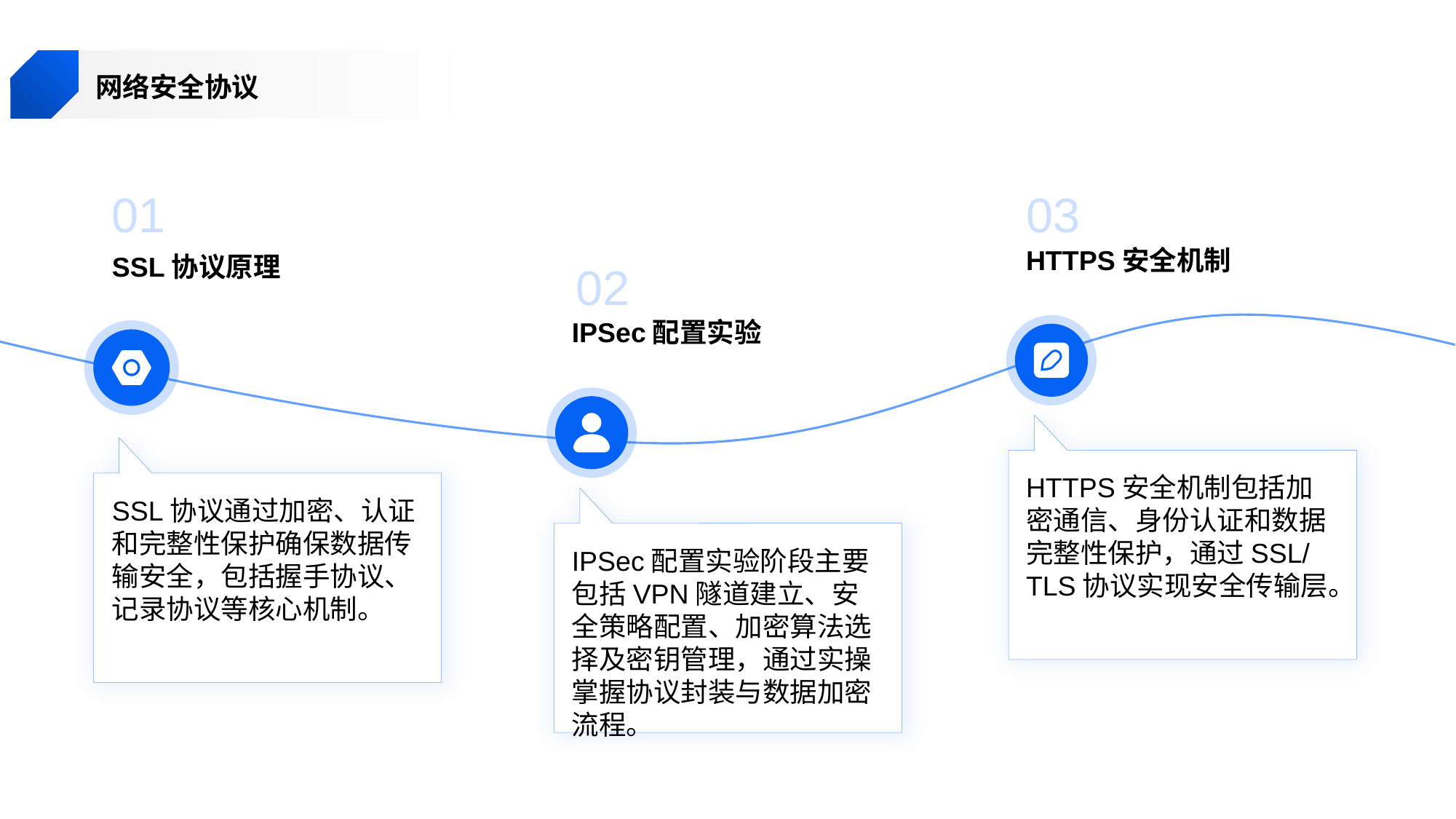

网络安全协议
01
03
HTTPS安全机制
SSL协议原理
02

IPSec配置实验

HTTPS安全机制包括加密通信、身份认证和数据完整性保护，通过SSL/TLS协议实现安全传输层。

SSL协议通过加密、认证和完整性保护确保数据传输安全，包括握手协议、记录协议等核心机制。
IPSec配置实验阶段主要包括VPN隧道建立、安全策略配置、加密算法选择及密钥管理，通过实操掌握协议封装与数据加密流程。